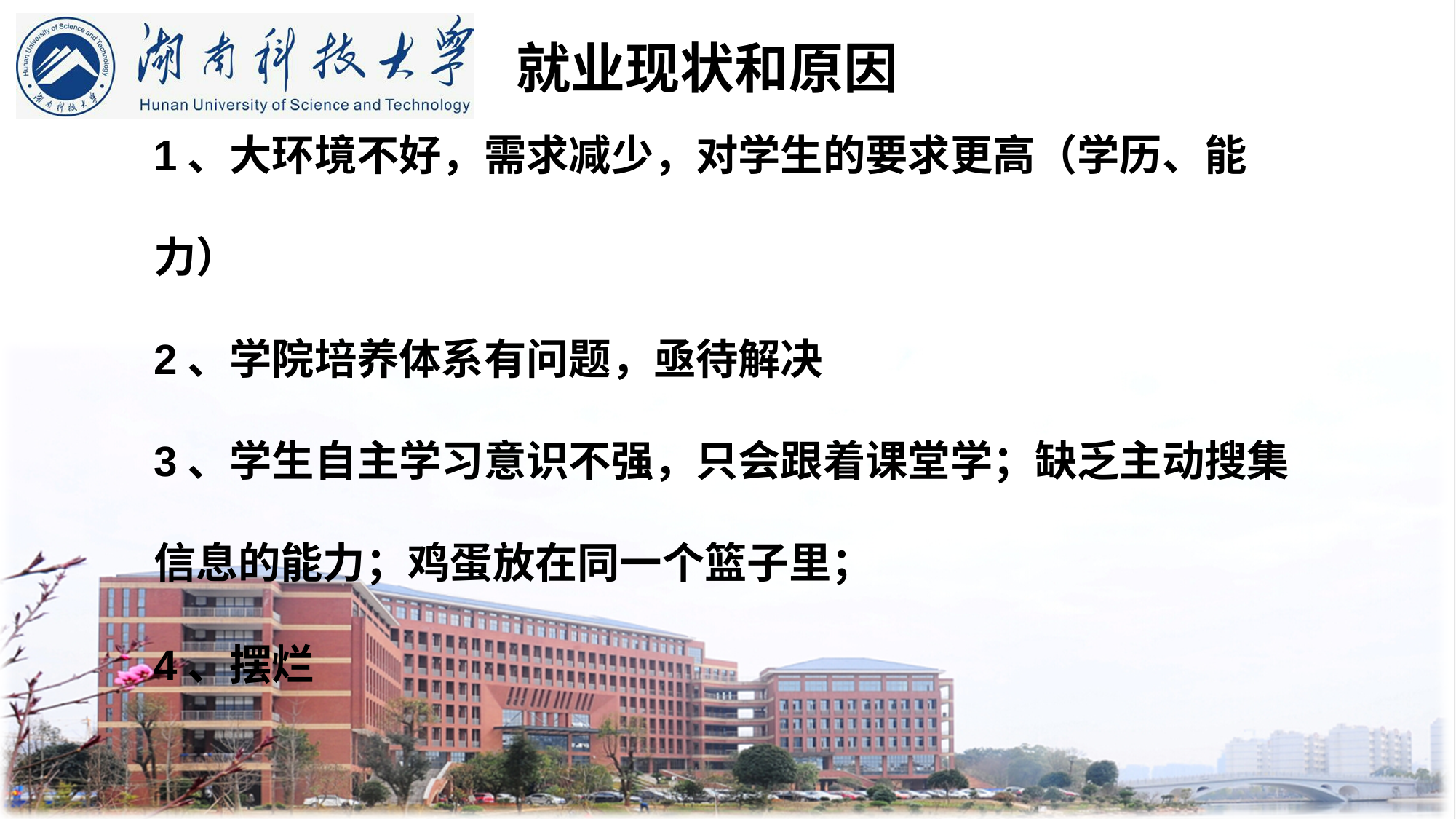

就业现状和原因
1、大环境不好，需求减少，对学生的要求更高（学历、能力）
2、学院培养体系有问题，亟待解决
3、学生自主学习意识不强，只会跟着课堂学；缺乏主动搜集信息的能力；鸡蛋放在同一个篮子里；
4、摆烂